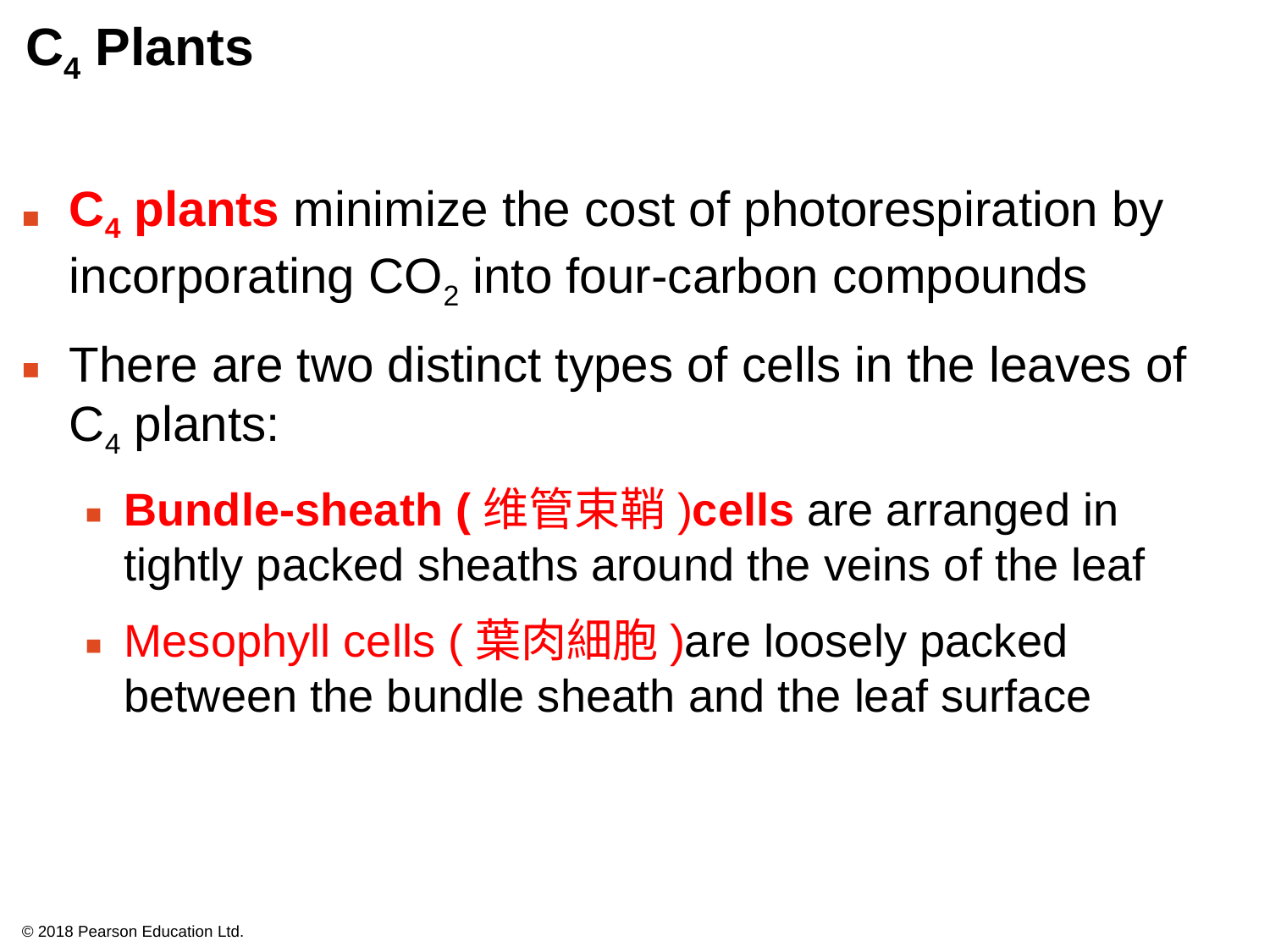

# C4 Plants
C4 plants minimize the cost of photorespiration by incorporating CO2 into four-carbon compounds
There are two distinct types of cells in the leaves of C4 plants:
Bundle-sheath (维管束鞘)cells are arranged in tightly packed sheaths around the veins of the leaf
Mesophyll cells (葉肉細胞)are loosely packed between the bundle sheath and the leaf surface
© 2018 Pearson Education Ltd.